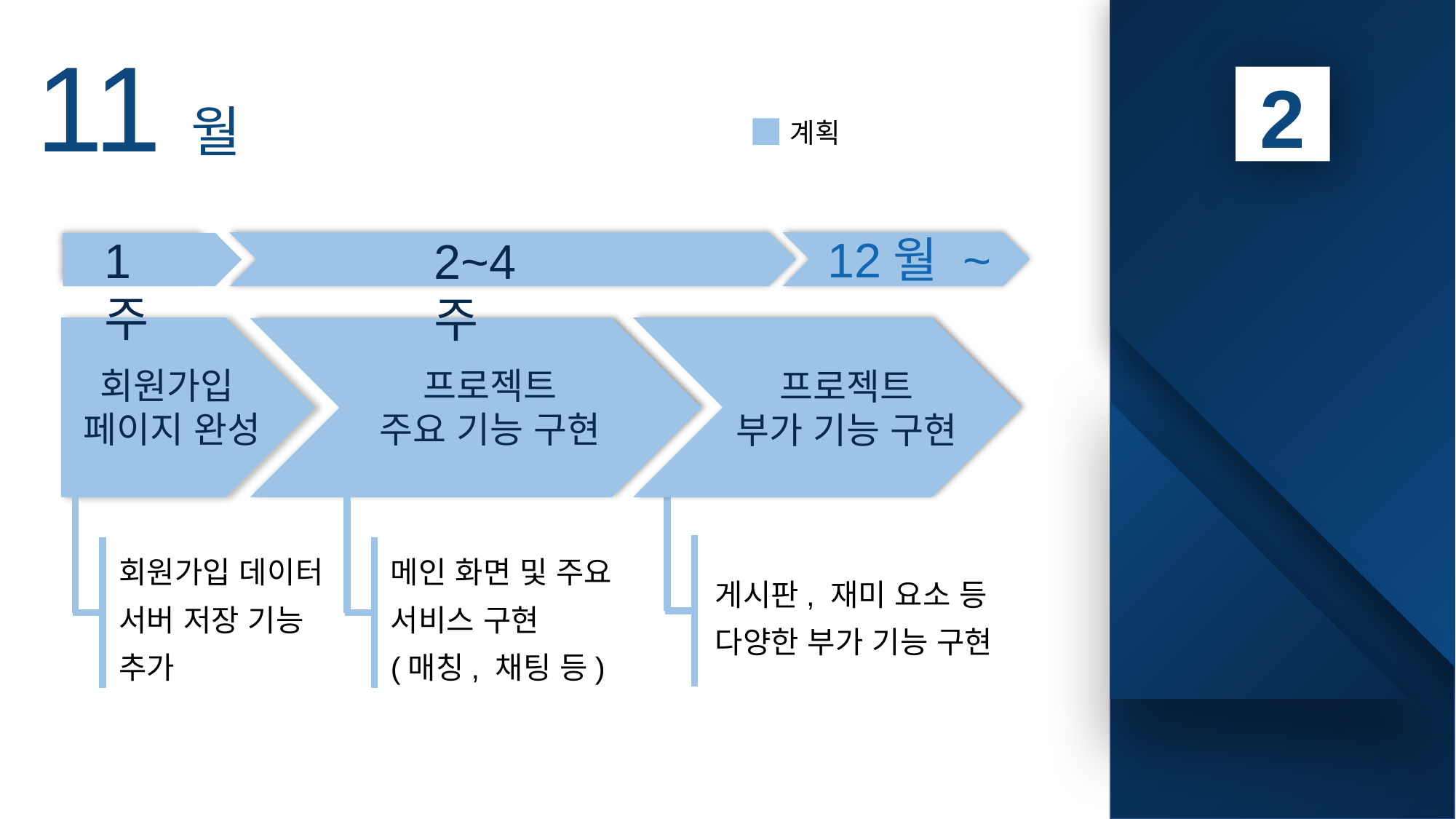

11월

2
계획

프로젝트 달성도
및 향후 계획
12월 ~

1주

2~4 주

회원가입
페이지 완성

프로젝트
부가 기능 구현

프로젝트
주요 기능 구현
게시판, 재미 요소 등
다양한 부가 기능 구현
회원가입 데이터
서버 저장 기능
추가
메인 화면 및 주요
서비스 구현
(매칭, 채팅 등)